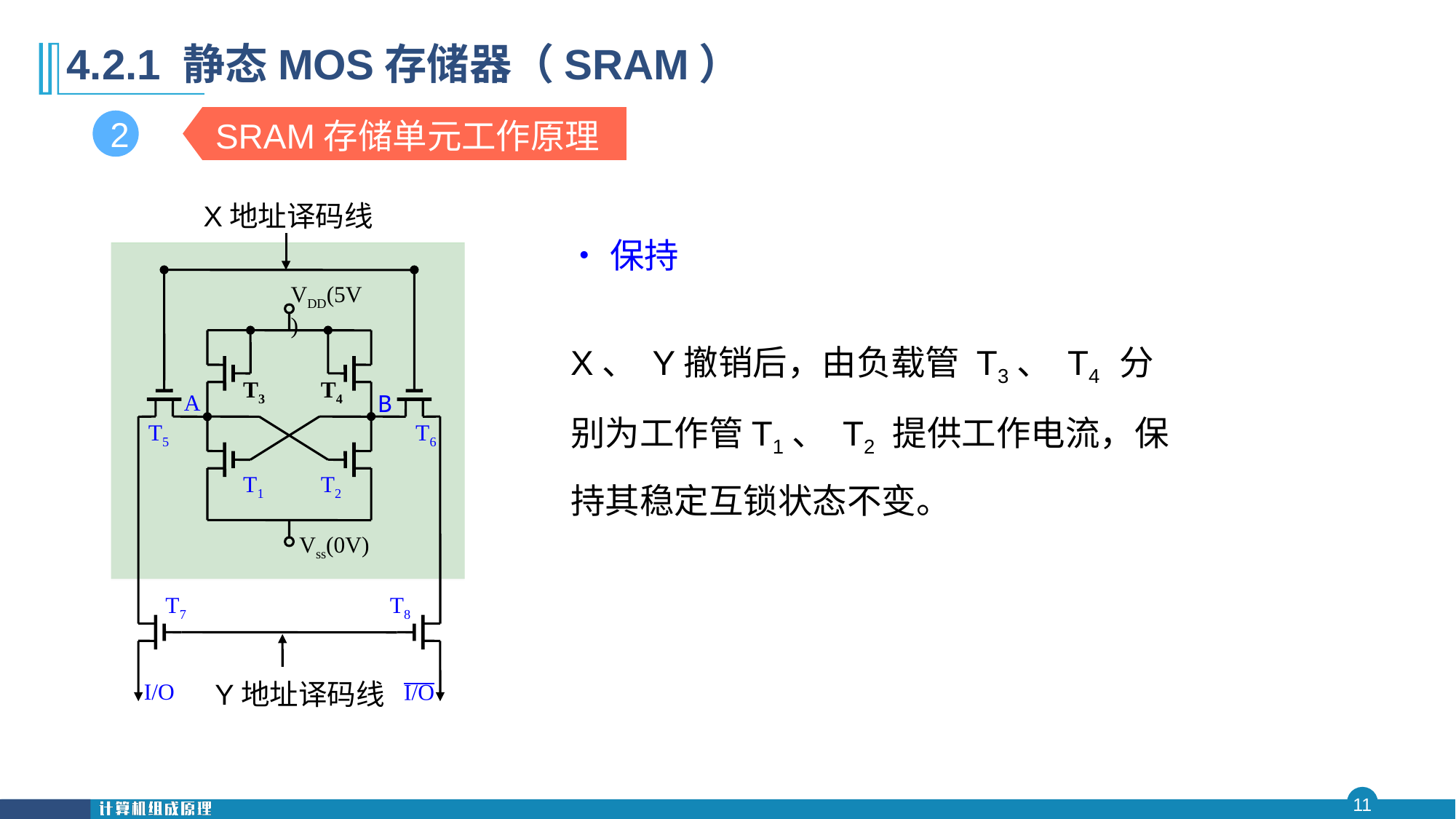

第四 章
# 4.2.1 静态MOS存储器（SRAM）

SRAM存储单元工作原理
2
X地址译码线
•保持

VDD(5V)

X、 Y撤销后，由负载管 T3、 T4  分别为工作管T1、 T2 提供工作电流，保持其稳定互锁状态不变。

T3
T4

T5
T6
T7
T8

A
B

T1
T2

Vss(0V)

Y地址译码线
I/O
O/I